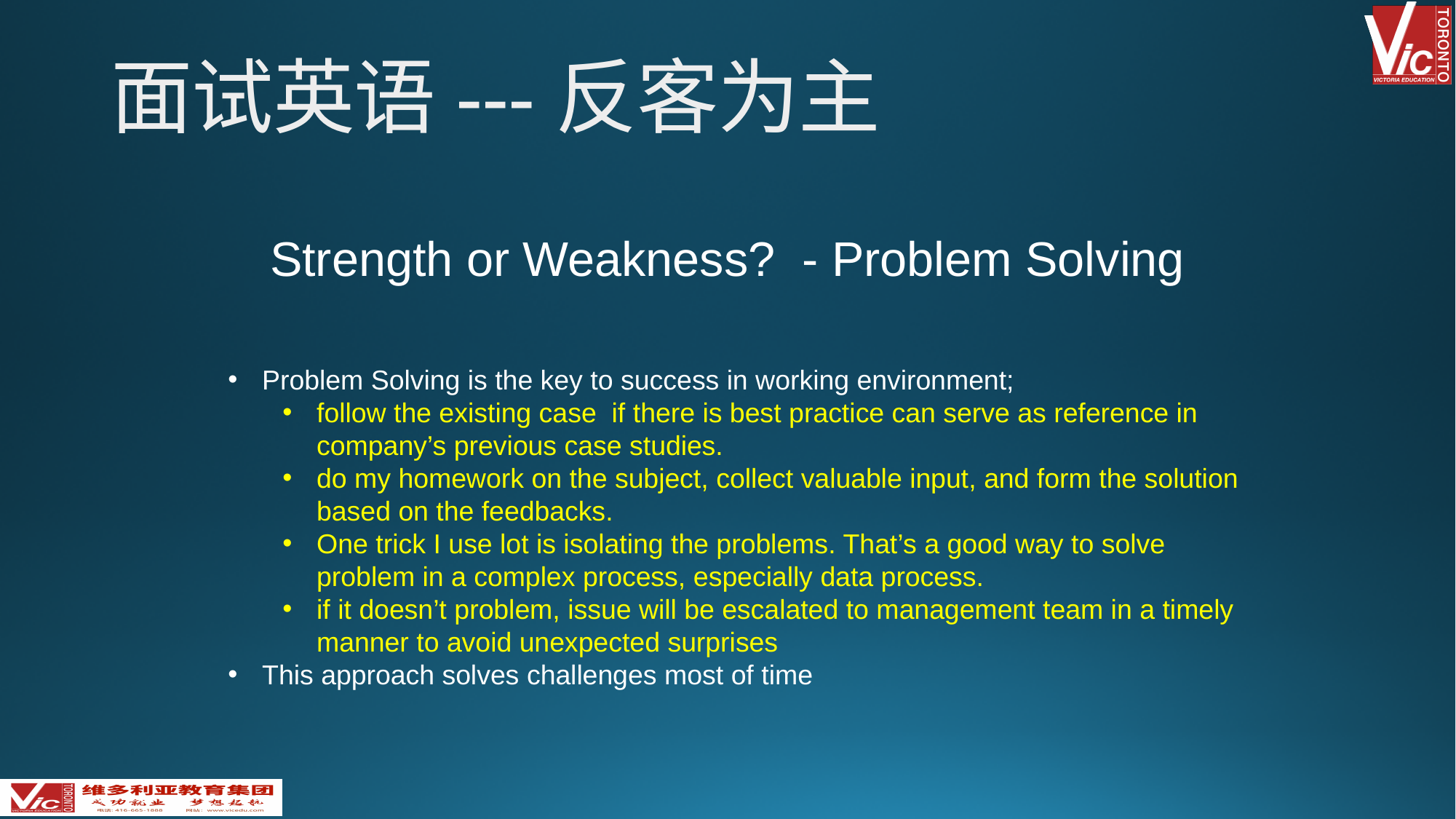

面试英语---反客为主
Strength or Weakness?  - Problem Solving
Problem Solving is the key to success in working environment;
follow the existing case  if there is best practice can serve as reference in company’s previous case studies.
do my homework on the subject, collect valuable input, and form the solution based on the feedbacks.
One trick I use lot is isolating the problems. That’s a good way to solve problem in a complex process, especially data process.
if it doesn’t problem, issue will be escalated to management team in a timely manner to avoid unexpected surprises
This approach solves challenges most of time